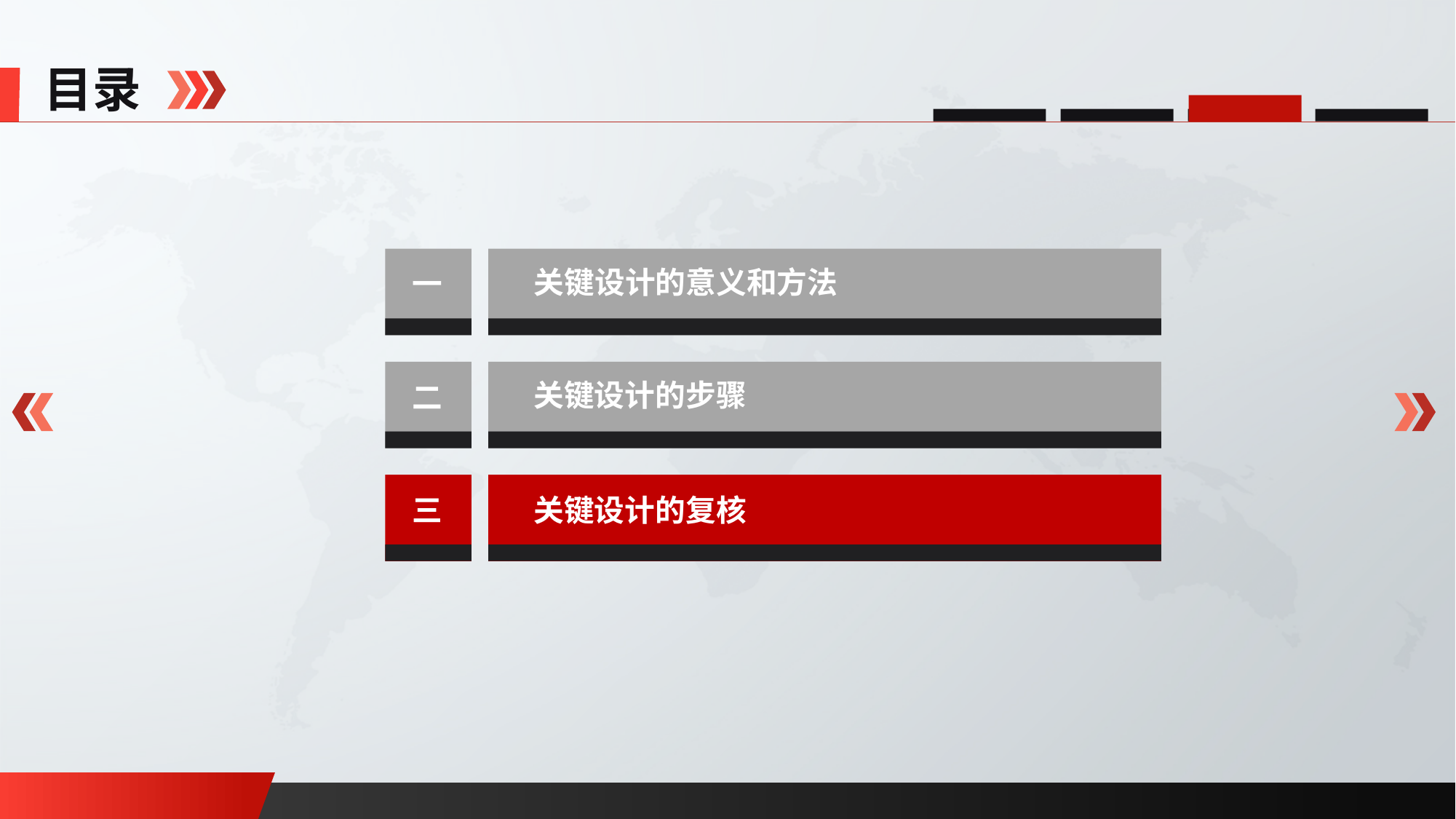

目录

一

关键设计的意义和方法

二

关键设计的步骤

三

关键设计的复核